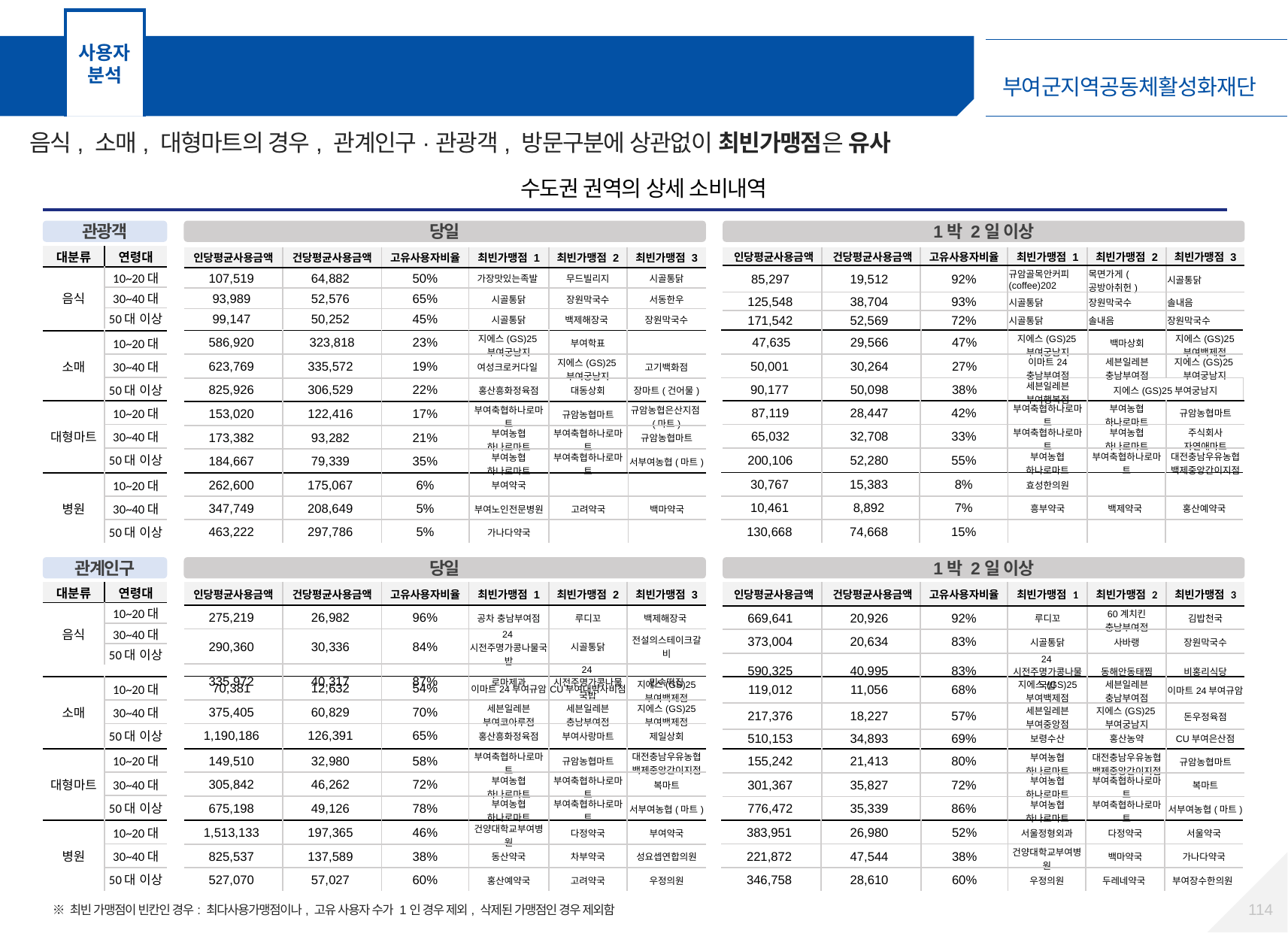

사용자 분석
수도권 권역 분석 – 상세 소비내역
음식, 소매, 대형마트의 경우, 관계인구·관광객, 방문구분에 상관없이 최빈가맹점은 유사
수도권 권역의 상세 소비내역
관광객
당일
1박 2일 이상
| 대분류 | 연령대 |
| --- | --- |
| 음식 | 10~20대 |
| 음식 | 30~40대 |
| 음식 | 50대 이상 |
| 인당평균사용금액 | 건당평균사용금액 | 고유사용자비율 | 최빈가맹점 1 | 최빈가맹점 2 | 최빈가맹점 3 |
| --- | --- | --- | --- | --- | --- |
| 85,297 | 19,512 | 92% | 규암골목안커피(coffee)202 | 목면가게(공방아취헌) | 시골통닭 |
| 125,548 | 38,704 | 93% | 시골통닭 | 장원막국수 | 솔내음 |
| 171,542 | 52,569 | 72% | 시골통닭 | 솔내음 | 장원막국수 |
| 인당평균사용금액 | 건당평균사용금액 | 고유사용자비율 | 최빈가맹점 1 | 최빈가맹점 2 | 최빈가맹점 3 |
| --- | --- | --- | --- | --- | --- |
| 107,519 | 64,882 | 50% | 가장맛있는족발 | 무드빌리지 | 시골통닭 |
| 93,989 | 52,576 | 65% | 시골통닭 | 장원막국수 | 서동한우 |
| 99,147 | 50,252 | 45% | 시골통닭 | 백제해장국 | 장원막국수 |
| 47,635 | 29,566 | 47% | 지에스(GS)25부여궁남지 | 백마상회 | 지에스(GS)25 부여백제점 |
| --- | --- | --- | --- | --- | --- |
| 50,001 | 30,264 | 27% | 이마트24 충남부여점 | 세븐일레븐 충남부여점 | 지에스(GS)25부여궁남지 |
| 90,177 | 50,098 | 38% | 세븐일레븐 부여행복점 | 지에스(GS)25부여궁남지 |  |
| 586,920 | 323,818 | 23% | 지에스(GS)25부여궁남지 | 부여학표 |  |
| --- | --- | --- | --- | --- | --- |
| 623,769 | 335,572 | 19% | 여성크로커다일 | 지에스(GS)25부여궁남지 | 고기백화점 |
| 825,926 | 306,529 | 22% | 홍산흥화정육점 | 대동상회 | 장마트(건어물) |
| 소매 | 10~20대 |
| --- | --- |
| 음식 | 30~40대 |
| 음식 | 50대 이상 |
| 87,119 | 28,447 | 42% | 부여축협하나로마트 | 부여농협 하나로마트 | 규암농협마트 |
| --- | --- | --- | --- | --- | --- |
| 65,032 | 32,708 | 33% | 부여축협하나로마트 | 부여농협 하나로마트 | 주식회사 자연애마트 |
| 200,106 | 52,280 | 55% | 부여농협 하나로마트 | 부여축협하나로마트 | 대전충남우유농협백제중앙간이지점 |
| 대형마트 | 10~20대 |
| --- | --- |
| 음식 | 30~40대 |
| 음식 | 50대 이상 |
| 153,020 | 122,416 | 17% | 부여축협하나로마트 | 규암농협마트 | 규암농협은산지점(마트) |
| --- | --- | --- | --- | --- | --- |
| 173,382 | 93,282 | 21% | 부여농협 하나로마트 | 부여축협하나로마트 | 규암농협마트 |
| 184,667 | 79,339 | 35% | 부여농협 하나로마트 | 부여축협하나로마트 | 서부여농협(마트) |
| 30,767 | 15,383 | 8% | 효성한의원 |  |  |
| --- | --- | --- | --- | --- | --- |
| 10,461 | 8,892 | 7% | 흥부약국 | 백제약국 | 홍산예약국 |
| 130,668 | 74,668 | 15% |  |  |  |
| 262,600 | 175,067 | 6% | 부여약국 |  |  |
| --- | --- | --- | --- | --- | --- |
| 347,749 | 208,649 | 5% | 부여노인전문병원 | 고려약국 | 백마약국 |
| 463,222 | 297,786 | 5% | 가나다약국 |  |  |
| 병원 | 10~20대 |
| --- | --- |
| 음식 | 30~40대 |
| 음식 | 50대 이상 |
관계인구
당일
1박 2일 이상
| 대분류 | 연령대 |
| --- | --- |
| 음식 | 10~20대 |
| 음식 | 30~40대 |
| 음식 | 50대 이상 |
| 인당평균사용금액 | 건당평균사용금액 | 고유사용자비율 | 최빈가맹점 1 | 최빈가맹점 2 | 최빈가맹점 3 |
| --- | --- | --- | --- | --- | --- |
| 669,641 | 20,926 | 92% | 루디꼬 | 60계치킨 충남부여점 | 김밥천국 |
| 373,004 | 20,634 | 83% | 시골통닭 | 사바랭 | 장원막국수 |
| 590,325 | 40,995 | 83% | 24시전주명가콩나물국밥 | 동해안동태찜 | 비홍리식당 |
| 인당평균사용금액 | 건당평균사용금액 | 고유사용자비율 | 최빈가맹점 1 | 최빈가맹점 2 | 최빈가맹점 3 |
| --- | --- | --- | --- | --- | --- |
| 275,219 | 26,982 | 96% | 공차 충남부여점 | 루디꼬 | 백제해장국 |
| 290,360 | 30,336 | 84% | 24시전주명가콩나물국밥 | 시골통닭 | 전설의스테이크갈비 |
| 335,972 | 40,317 | 87% | 로마제과 | 24시전주명가콩나물국밥 | 민속떡집 |
| 70,381 | 12,632 | 54% | 이마트24부여규암 | CU부여대박사비점 | 지에스(GS)25 부여백제점 |
| --- | --- | --- | --- | --- | --- |
| 375,405 | 60,829 | 70% | 세븐일레븐 부여코아루점 | 세븐일레븐 충남부여점 | 지에스(GS)25 부여백제점 |
| 1,190,186 | 126,391 | 65% | 홍산흥화정육점 | 부여사랑마트 | 제일상회 |
| 119,012 | 11,056 | 68% | 지에스(GS)25 부여백제점 | 세븐일레븐 충남부여점 | 이마트24부여규암 |
| --- | --- | --- | --- | --- | --- |
| 217,376 | 18,227 | 57% | 세븐일레븐 부여중앙점 | 지에스(GS)25부여궁남지 | 돈우정육점 |
| 510,153 | 34,893 | 69% | 보령수산 | 홍산농약 | CU부여은산점 |
| 소매 | 10~20대 |
| --- | --- |
| 음식 | 30~40대 |
| 음식 | 50대 이상 |
| 대형마트 | 10~20대 |
| --- | --- |
| 음식 | 30~40대 |
| 음식 | 50대 이상 |
| 149,510 | 32,980 | 58% | 부여축협하나로마트 | 규암농협마트 | 대전충남우유농협백제중앙간이지점 |
| --- | --- | --- | --- | --- | --- |
| 305,842 | 46,262 | 72% | 부여농협 하나로마트 | 부여축협하나로마트 | 복마트 |
| 675,198 | 49,126 | 78% | 부여농협 하나로마트 | 부여축협하나로마트 | 서부여농협(마트) |
| 155,242 | 21,413 | 80% | 부여농협 하나로마트 | 대전충남우유농협백제중앙간이지점 | 규암농협마트 |
| --- | --- | --- | --- | --- | --- |
| 301,367 | 35,827 | 72% | 부여농협 하나로마트 | 부여축협하나로마트 | 복마트 |
| 776,472 | 35,339 | 86% | 부여농협 하나로마트 | 부여축협하나로마트 | 서부여농협(마트) |
| 병원 | 10~20대 |
| --- | --- |
| 음식 | 30~40대 |
| 음식 | 50대 이상 |
| 1,513,133 | 197,365 | 46% | 건양대학교부여병원 | 다정약국 | 부여약국 |
| --- | --- | --- | --- | --- | --- |
| 825,537 | 137,589 | 38% | 동산약국 | 차부약국 | 성요셉연합의원 |
| 527,070 | 57,027 | 60% | 홍산예약국 | 고려약국 | 우정의원 |
| 383,951 | 26,980 | 52% | 서울정형외과 | 다정약국 | 서울약국 |
| --- | --- | --- | --- | --- | --- |
| 221,872 | 47,544 | 38% | 건양대학교부여병원 | 백마약국 | 가나다약국 |
| 346,758 | 28,610 | 60% | 우정의원 | 두레네약국 | 부여장수한의원 |
114
※ 최빈 가맹점이 빈칸인 경우: 최다사용가맹점이나, 고유 사용자 수가 1인 경우 제외, 삭제된 가맹점인 경우 제외함